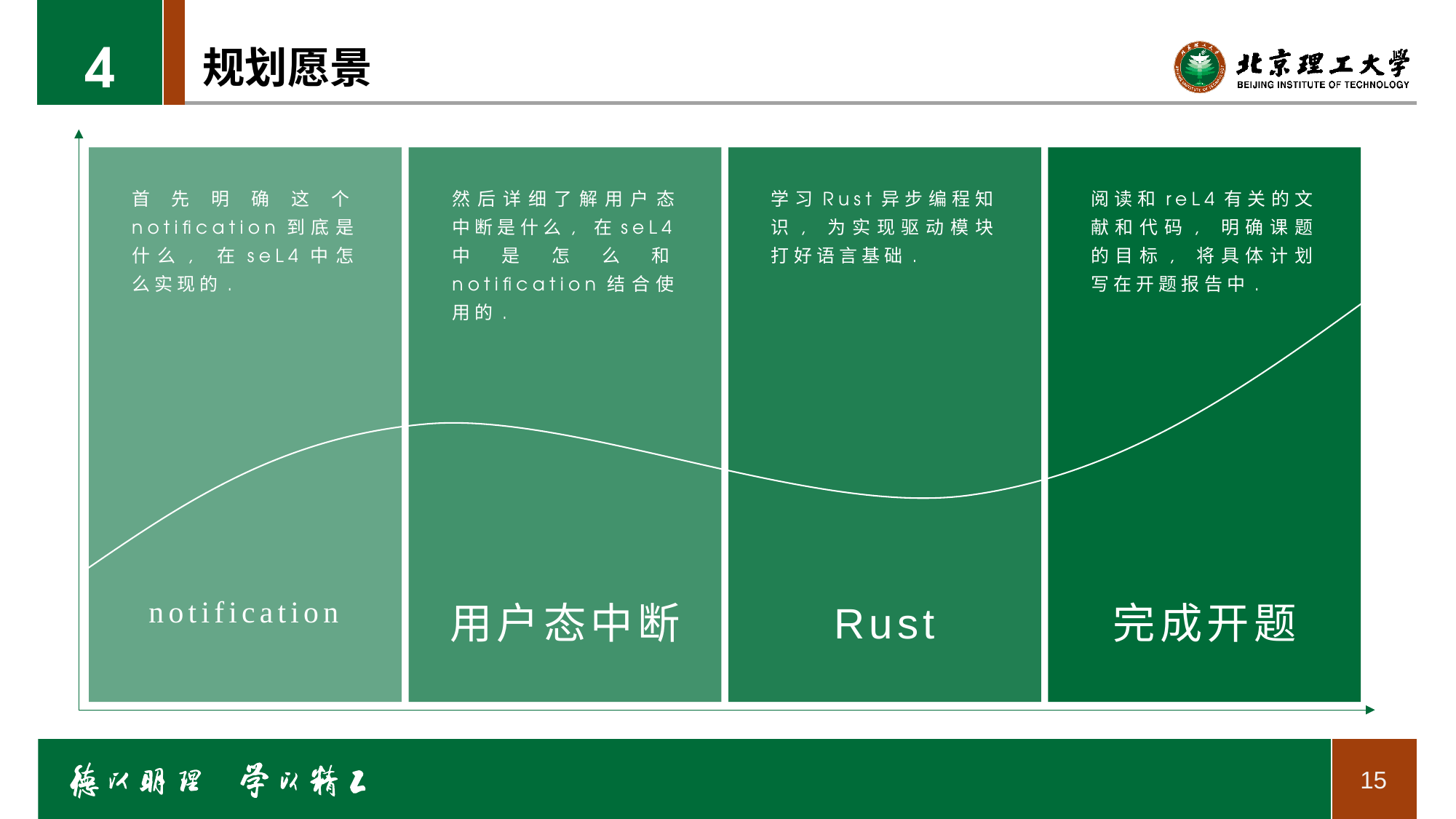

4
# 规划愿景

首先明确这个notification到底是什么, 在seL4中怎么实现的.
然后详细了解用户态中断是什么, 在seL4中是怎么和notification结合使用的.
学习Rust异步编程知识, 为实现驱动模块打好语言基础.
阅读和reL4有关的文献和代码, 明确课题的目标, 将具体计划写在开题报告中.

notification
用户态中断
Rust
完成开题